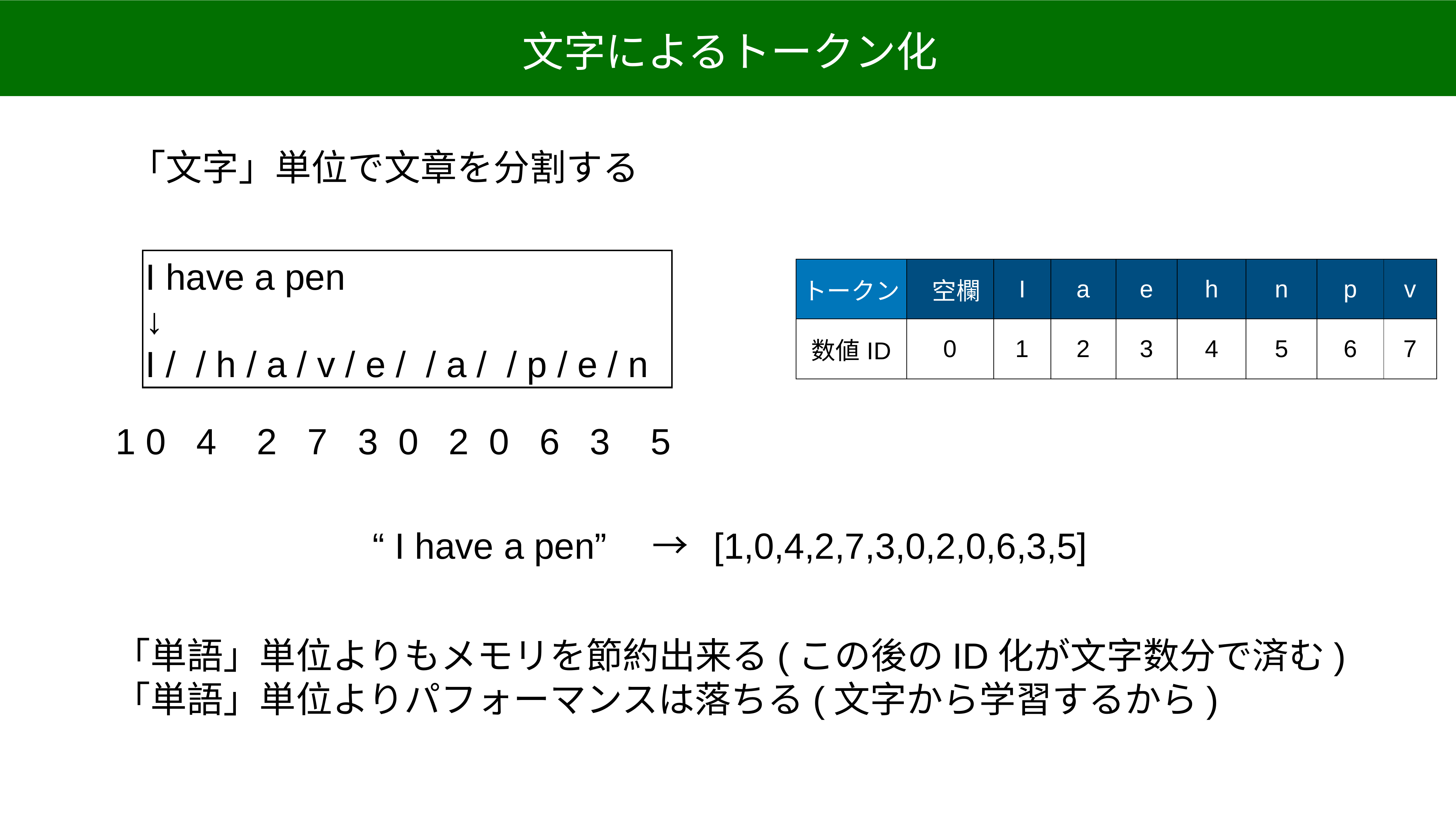

文字によるトークン化
「文字」単位で文章を分割する
I have a pen
↓
I /  / h / a / v / e /  / a /  / p / e / n
| トークン | 空欄 | I | a | e | h | n | p | v |
| --- | --- | --- | --- | --- | --- | --- | --- | --- |
| 数値ID | 0 | 1 | 2 | 3 | 4 | 5 | 6 | 7 |
1 0   4    2   7   3  0   2  0   6   3    5
“ I have a pen”　→  [1,0,4,2,7,3,0,2,0,6,3,5]
「単語」単位よりもメモリを節約出来る(この後のID化が文字数分で済む)
「単語」単位よりパフォーマンスは落ちる(文字から学習するから)